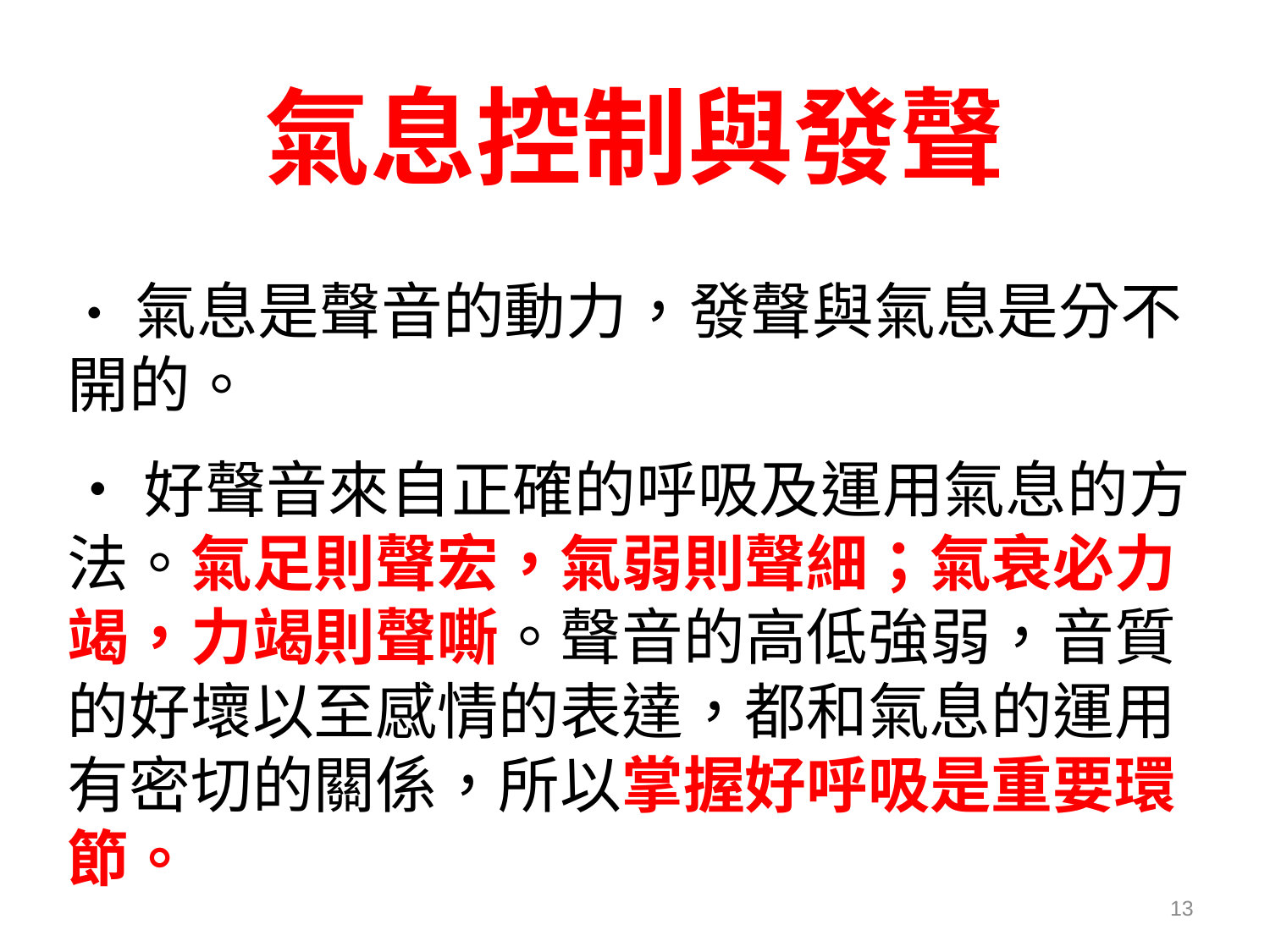

# 氣息控制與發聲
‧氣息是聲音的動力，發聲與氣息是分不開的。
‧好聲音來自正確的呼吸及運用氣息的方法。氣足則聲宏，氣弱則聲細；氣衰必力竭，力竭則聲嘶。聲音的高低強弱，音質的好壞以至感情的表達，都和氣息的運用有密切的關係，所以掌握好呼吸是重要環節。
13